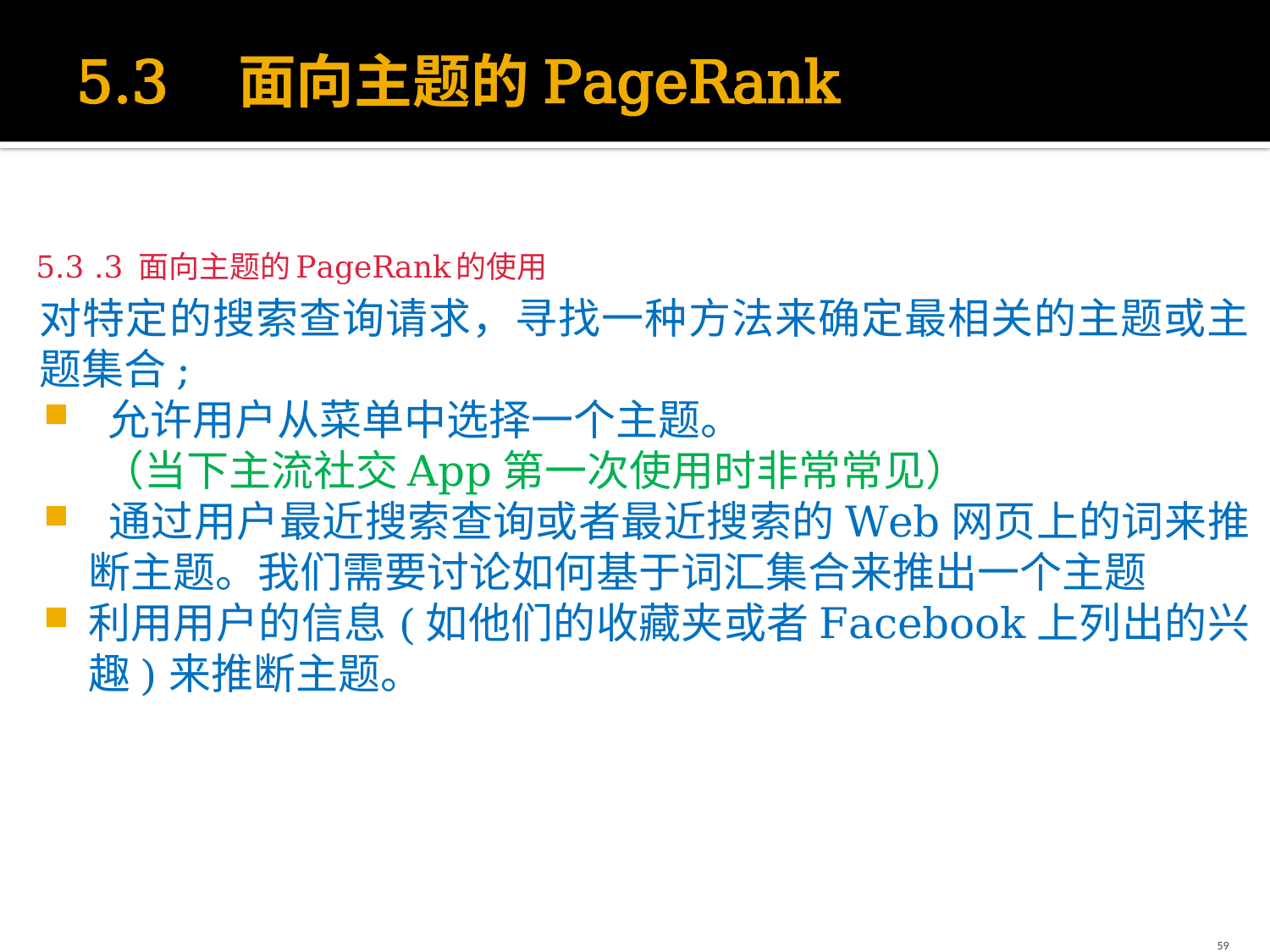

# 5.3   面向主题的PageRank
5.3 .3 面向主题的PageRank的使用

对特定的搜索查询请求，寻找一种方法来确定最相关的主题或主题集合;
 允许用户从菜单中选择一个主题。
     （当下主流社交App第一次使用时非常常见）
 通过用户最近搜索查询或者最近搜索的Web网页上的词来推断主题。我们需要讨论如何基于词汇集合来推出一个主题
利用用户的信息(如他们的收藏夹或者Facebook上列出的兴趣)来推断主题。
59